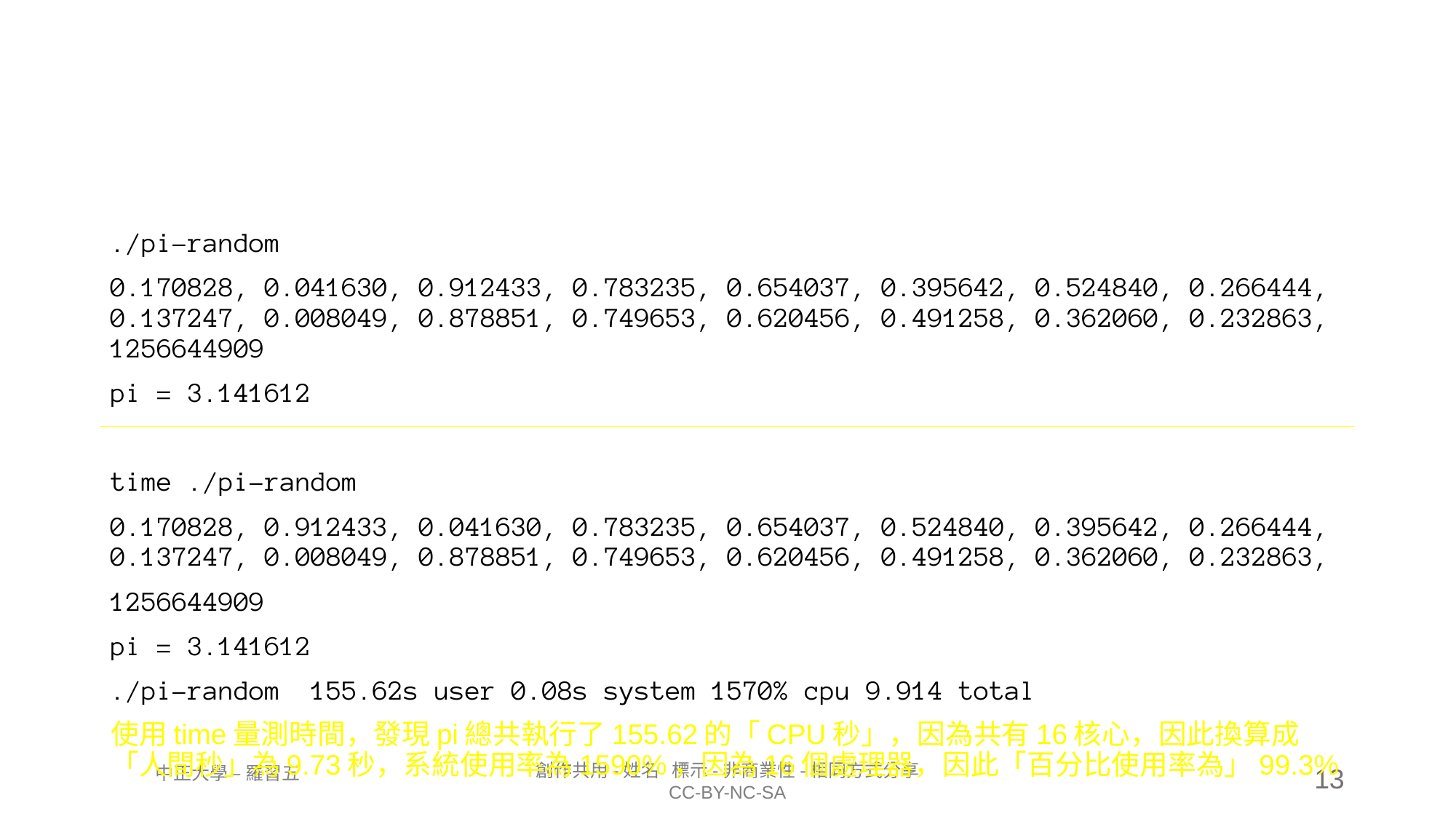

#
./pi-random
0.170828, 0.041630, 0.912433, 0.783235, 0.654037, 0.395642, 0.524840, 0.266444, 0.137247, 0.008049, 0.878851, 0.749653, 0.620456, 0.491258, 0.362060, 0.232863, 1256644909
pi = 3.141612

time ./pi-random
0.170828, 0.912433, 0.041630, 0.783235, 0.654037, 0.524840, 0.395642, 0.266444, 0.137247, 0.008049, 0.878851, 0.749653, 0.620456, 0.491258, 0.362060, 0.232863,
1256644909
pi = 3.141612
./pi-random  155.62s user 0.08s system 1570% cpu 9.914 total
使用time量測時間，發現pi總共執行了155.62的「CPU秒」，因為共有16核心，因此換算成「人間秒」為9.73秒，系統使用率為1590%，因為16個處理器，因此「百分比使用率為」99.3%